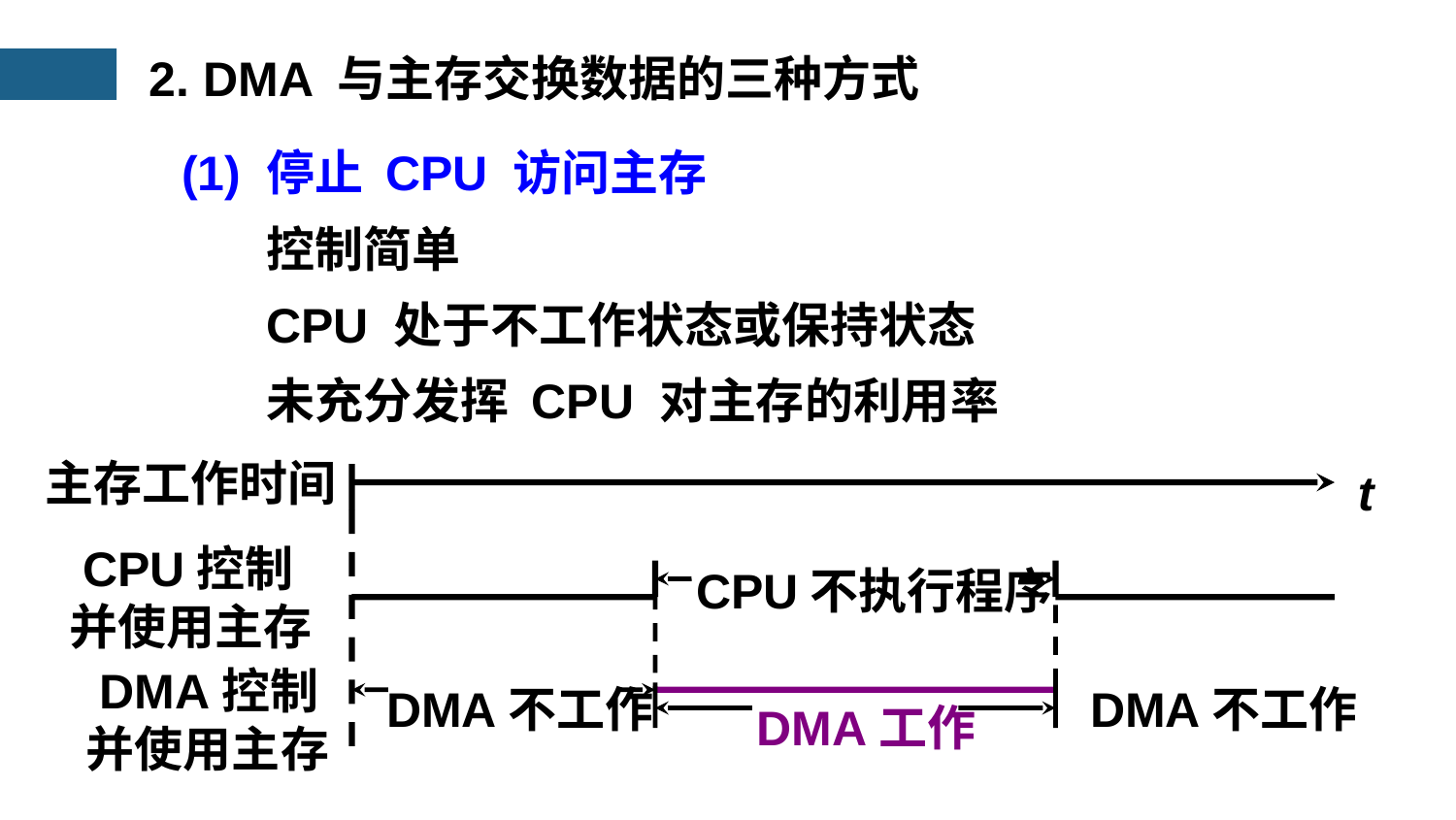

2. DMA 与主存交换数据的三种方式
(1) 停止 CPU 访问主存
控制简单
CPU 处于不工作状态或保持状态
未充分发挥 CPU 对主存的利用率
主存工作时间
t

 CPU控制
并使用主存
CPU不执行程序

 DMA控制
并使用主存
DMA不工作
DMA不工作

DMA工作